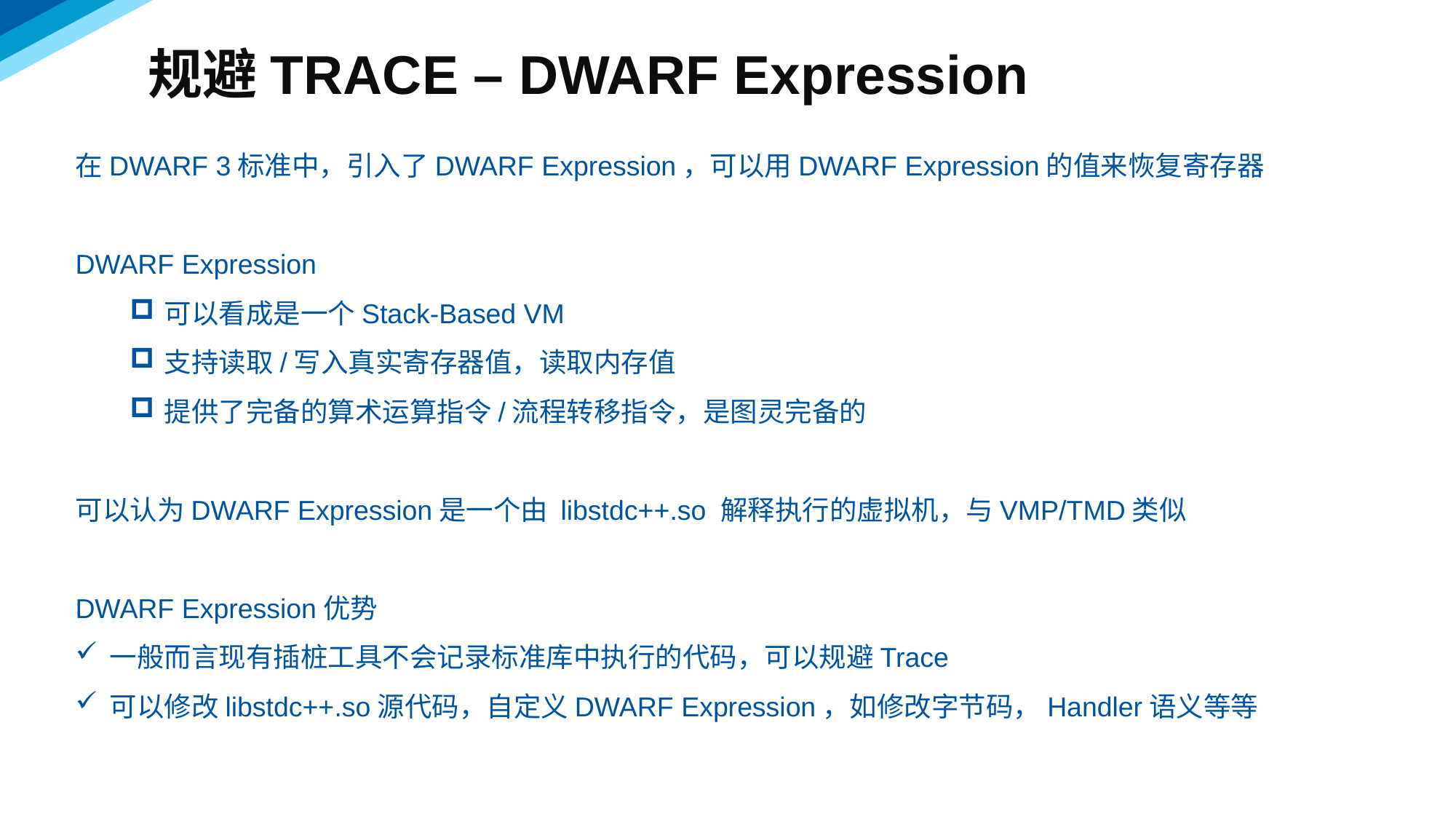

规避TRACE – DWARF Expression
在DWARF 3标准中，引入了DWARF Expression，可以用DWARF Expression的值来恢复寄存器

DWARF Expression
可以看成是一个Stack-Based VM
支持读取/写入真实寄存器值，读取内存值
提供了完备的算术运算指令/流程转移指令，是图灵完备的

可以认为DWARF Expression是一个由 libstdc++.so 解释执行的虚拟机，与VMP/TMD类似

DWARF Expression优势
一般而言现有插桩工具不会记录标准库中执行的代码，可以规避Trace
可以修改libstdc++.so源代码，自定义DWARF Expression，如修改字节码，Handler语义等等